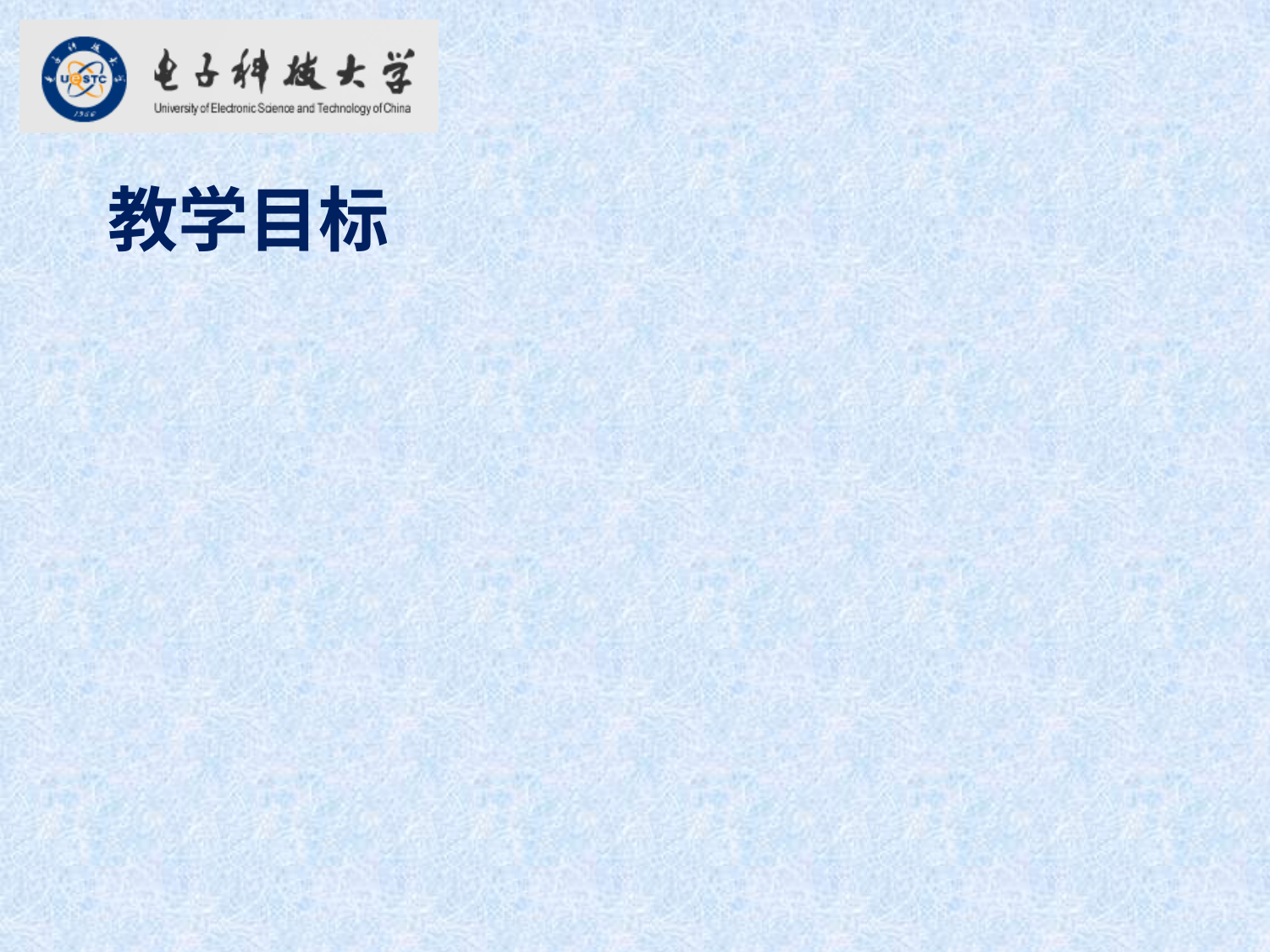

教学目标

了解Python数据可视化实现的基本原理和主要功能

掌握大屏数据可视化技术的设计原则